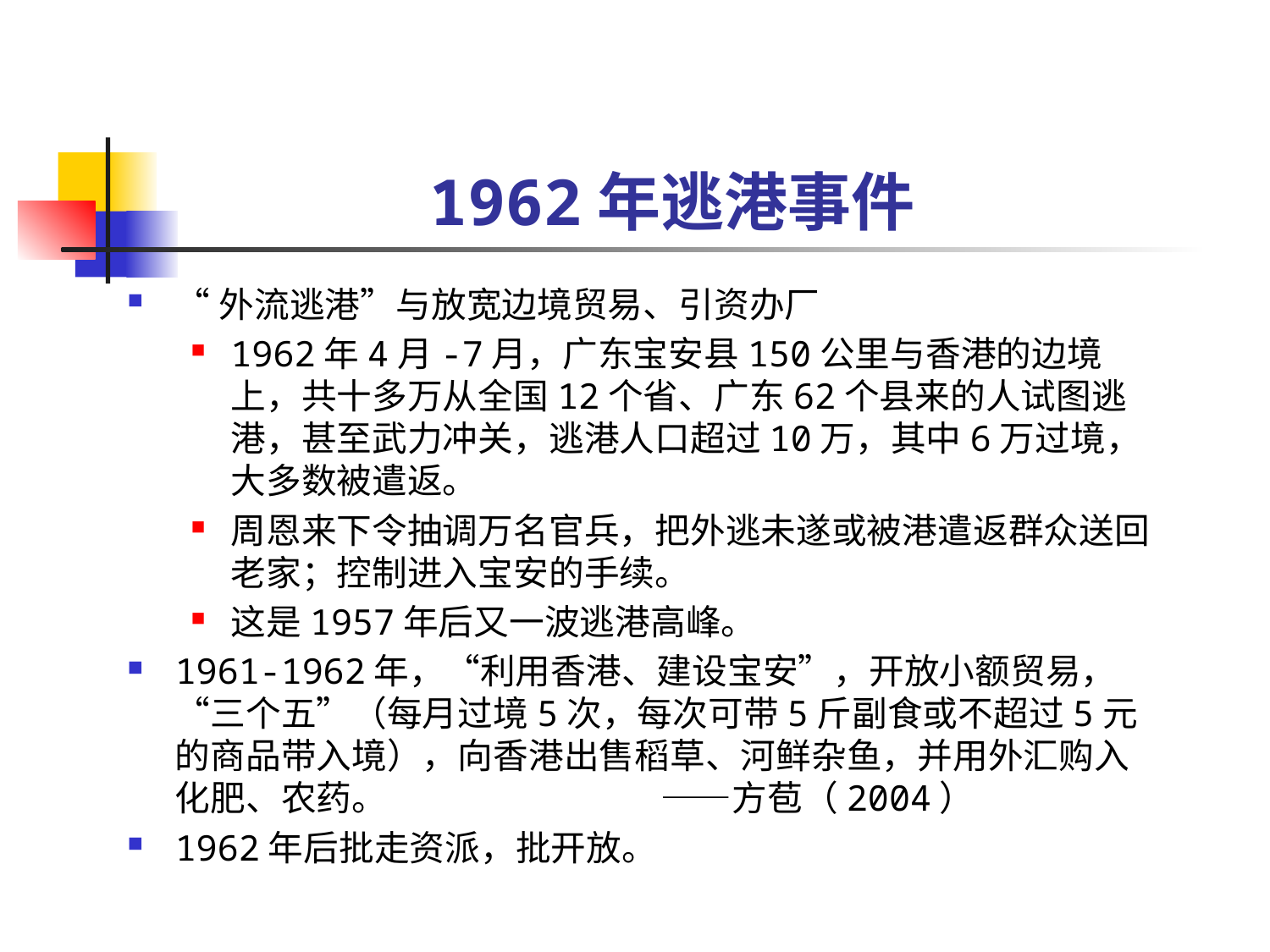

# 1962年逃港事件
“外流逃港”与放宽边境贸易、引资办厂
1962年4月-7月，广东宝安县150公里与香港的边境上，共十多万从全国12个省、广东62个县来的人试图逃港，甚至武力冲关，逃港人口超过10万，其中6万过境，大多数被遣返。
周恩来下令抽调万名官兵，把外逃未遂或被港遣返群众送回老家；控制进入宝安的手续。
这是1957年后又一波逃港高峰。
1961-1962年，“利用香港、建设宝安”，开放小额贸易，“三个五”（每月过境5次，每次可带5斤副食或不超过5元的商品带入境），向香港出售稻草、河鲜杂鱼，并用外汇购入化肥、农药。                                   ——方苞（2004）
1962年后批走资派，批开放。